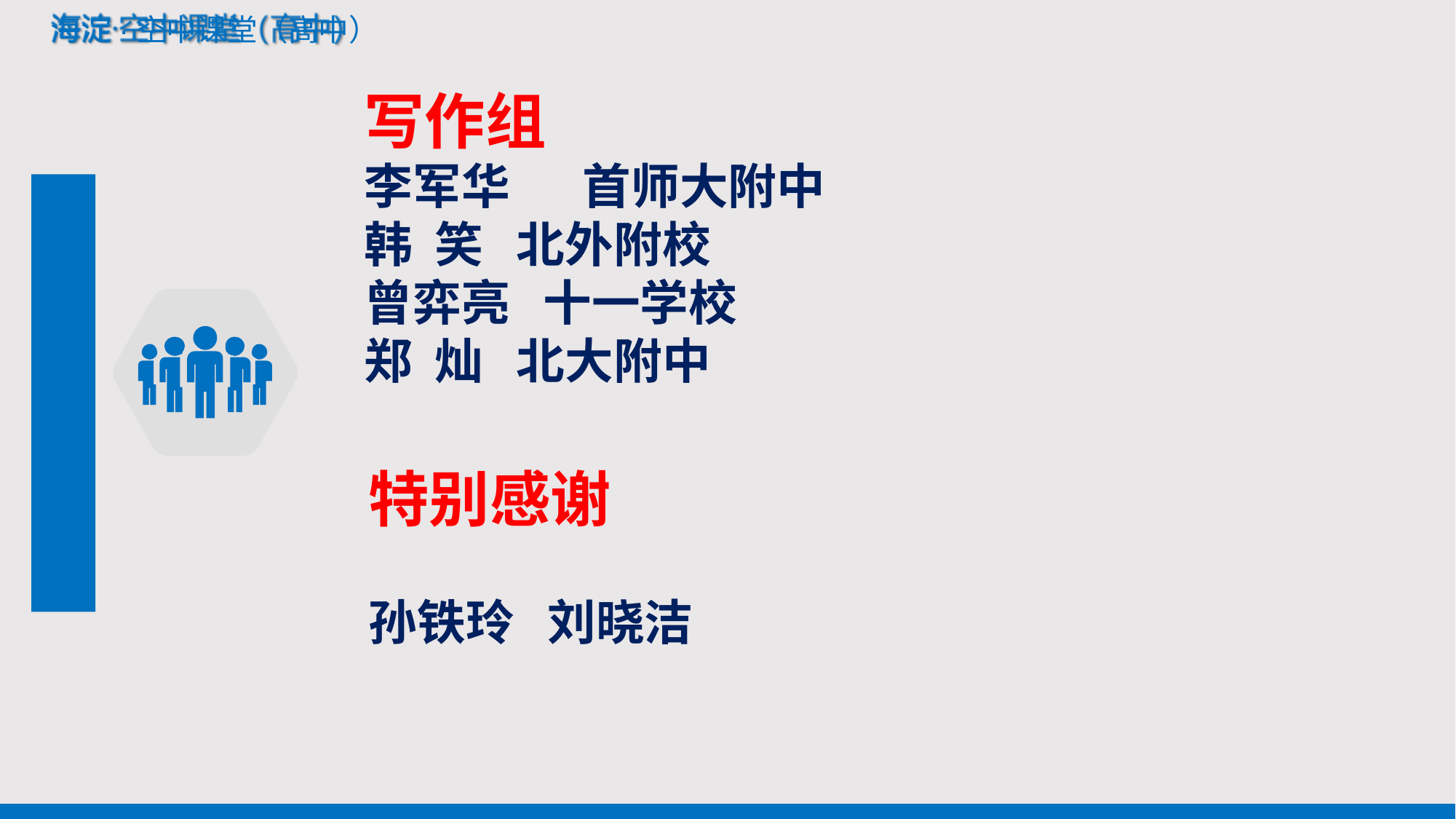

写作组
李军华	首师大附中
韩  笑   北外附校
曾弈亮   十一学校
郑  灿   北大附中

特别感谢

孙铁玲   刘晓洁